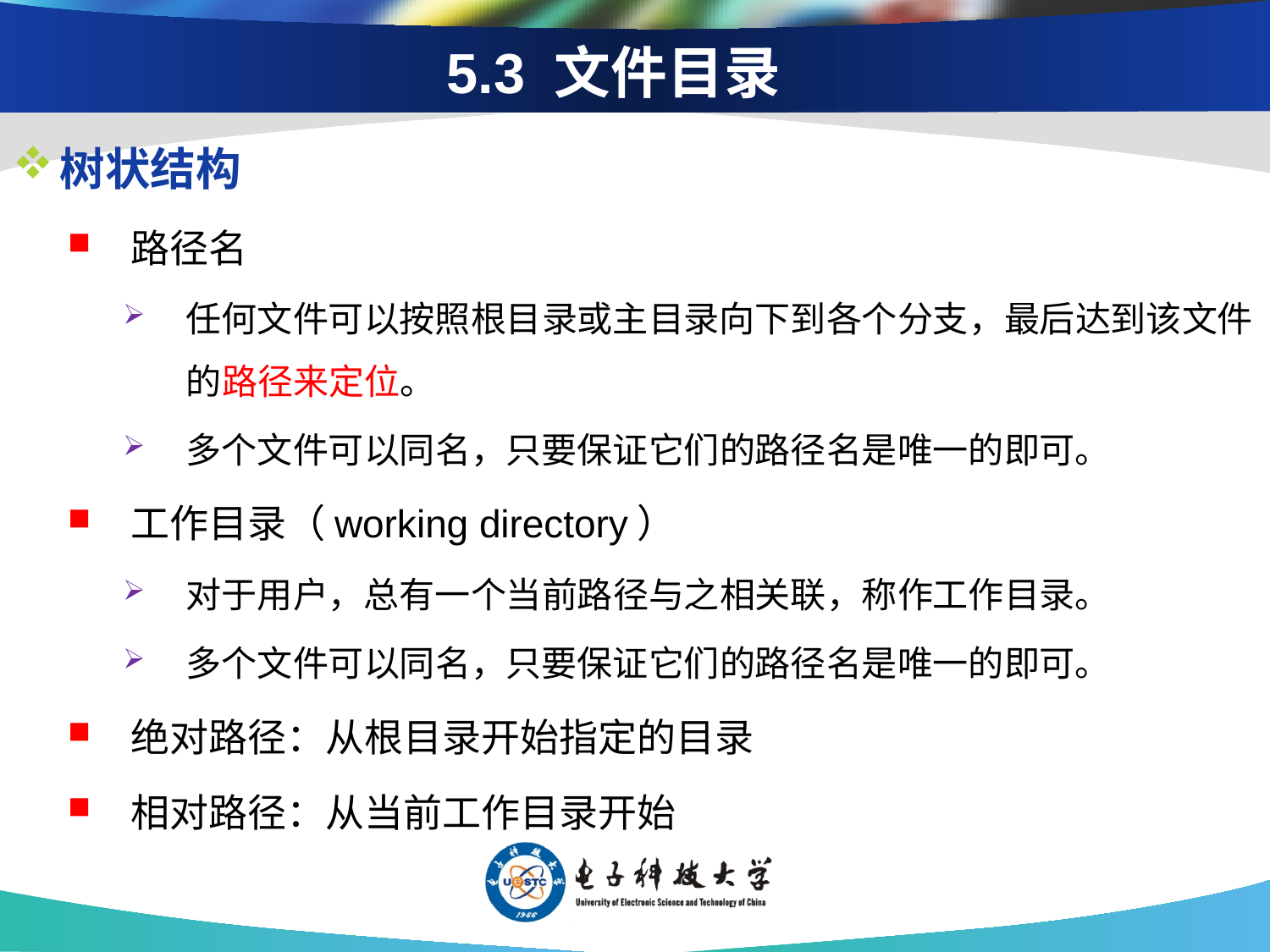

# 5.3 文件目录
树状结构
路径名
任何文件可以按照根目录或主目录向下到各个分支，最后达到该文件的路径来定位。
多个文件可以同名，只要保证它们的路径名是唯一的即可。
工作目录（working directory）
对于用户，总有一个当前路径与之相关联，称作工作目录。
多个文件可以同名，只要保证它们的路径名是唯一的即可。
绝对路径：从根目录开始指定的目录
相对路径：从当前工作目录开始